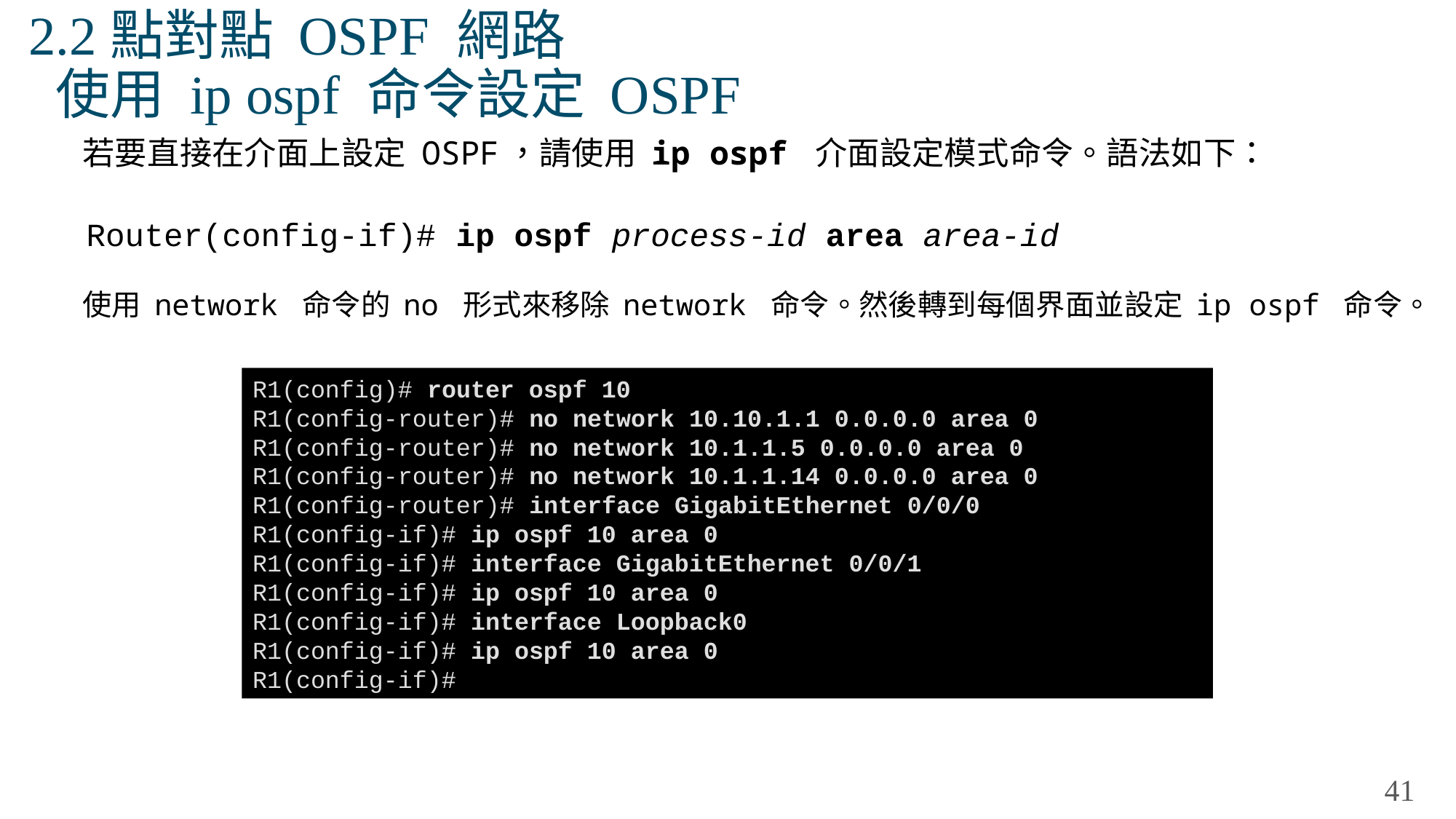

# 2.2點對點 OSPF 網路 使用 ip ospf 命令設定 OSPF
若要直接在介面上設定 OSPF，請使用 ip ospf 介面設定模式命令。語法如下：
Router(config-if)# ip ospf process-id area area-id
使用 network 命令的 no 形式來移除 network 命令。然後轉到每個界面並設定 ip ospf 命令。
R1(config)# router ospf 10
R1(config-router)# no network 10.10.1.1 0.0.0.0 area 0
R1(config-router)# no network 10.1.1.5 0.0.0.0 area 0
R1(config-router)# no network 10.1.1.14 0.0.0.0 area 0
R1(config-router)# interface GigabitEthernet 0/0/0
R1(config-if)# ip ospf 10 area 0
R1(config-if)# interface GigabitEthernet 0/0/1
R1(config-if)# ip ospf 10 area 0
R1(config-if)# interface Loopback0
R1(config-if)# ip ospf 10 area 0
R1(config-if)#
41